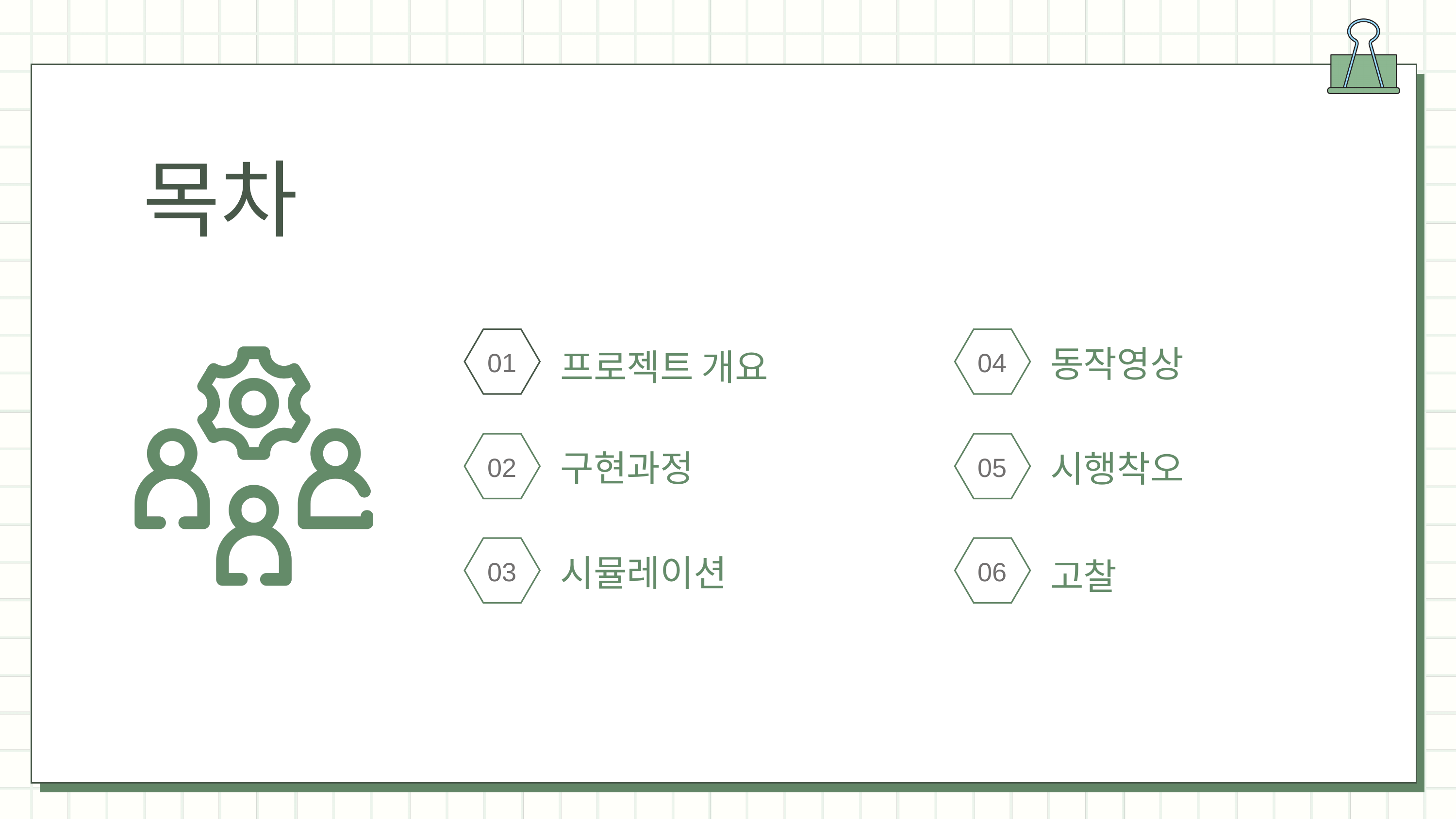

목차

01

04
동작영상
프로젝트 개요

02

05
구현과정
시행착오

03

06
시뮬레이션
고찰